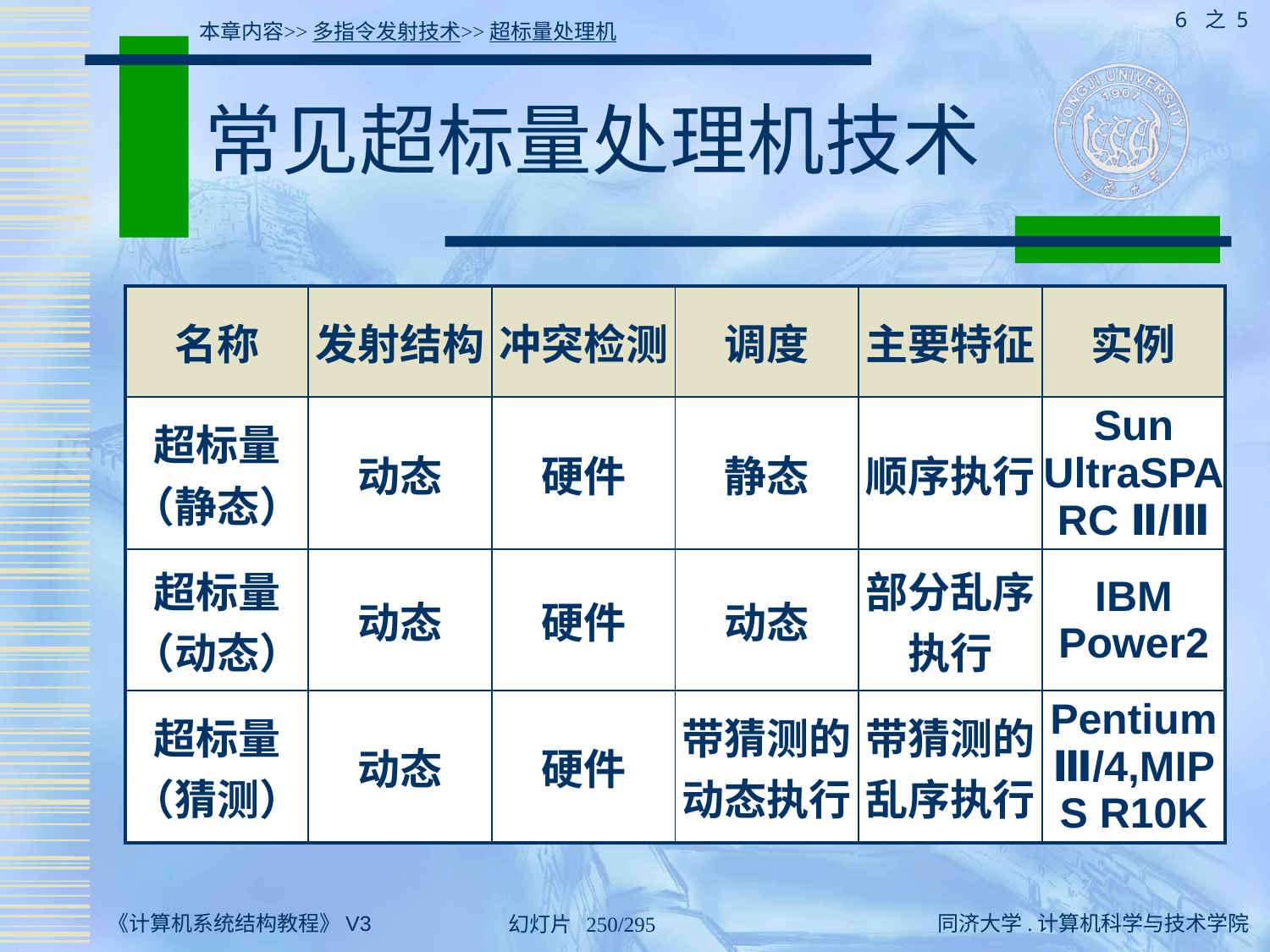

6 之 5
本章内容>>多指令发射技术>>超标量处理机
# 常见超标量处理机技术
| 名称 | 发射结构 | 冲突检测 | 调度 | 主要特征 | 实例 |
| --- | --- | --- | --- | --- | --- |
| 超标量（静态） | 动态 | 硬件 | 静态 | 顺序执行 | Sun UltraSPARC Ⅱ/Ⅲ |
| 超标量（动态） | 动态 | 硬件 | 动态 | 部分乱序执行 | IBM Power2 |
| 超标量（猜测） | 动态 | 硬件 | 带猜测的动态执行 | 带猜测的乱序执行 | Pentium Ⅲ/4,MIPS R10K |